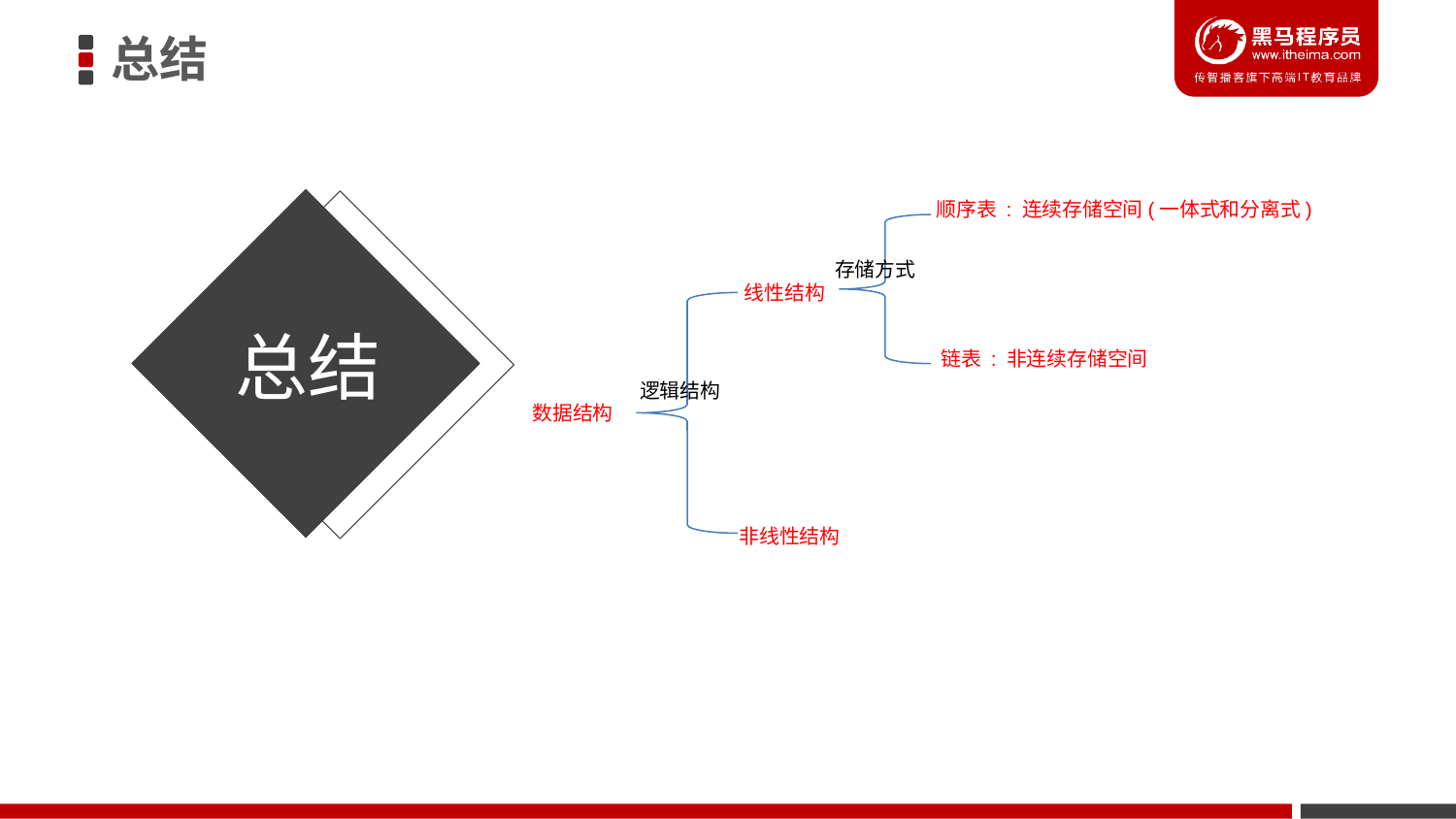

总结
顺序表 : 连续存储空间(一体式和分离式)

存储方式
线性结构

总结
链表 : 非连续存储空间
逻辑结构
数据结构
非线性结构